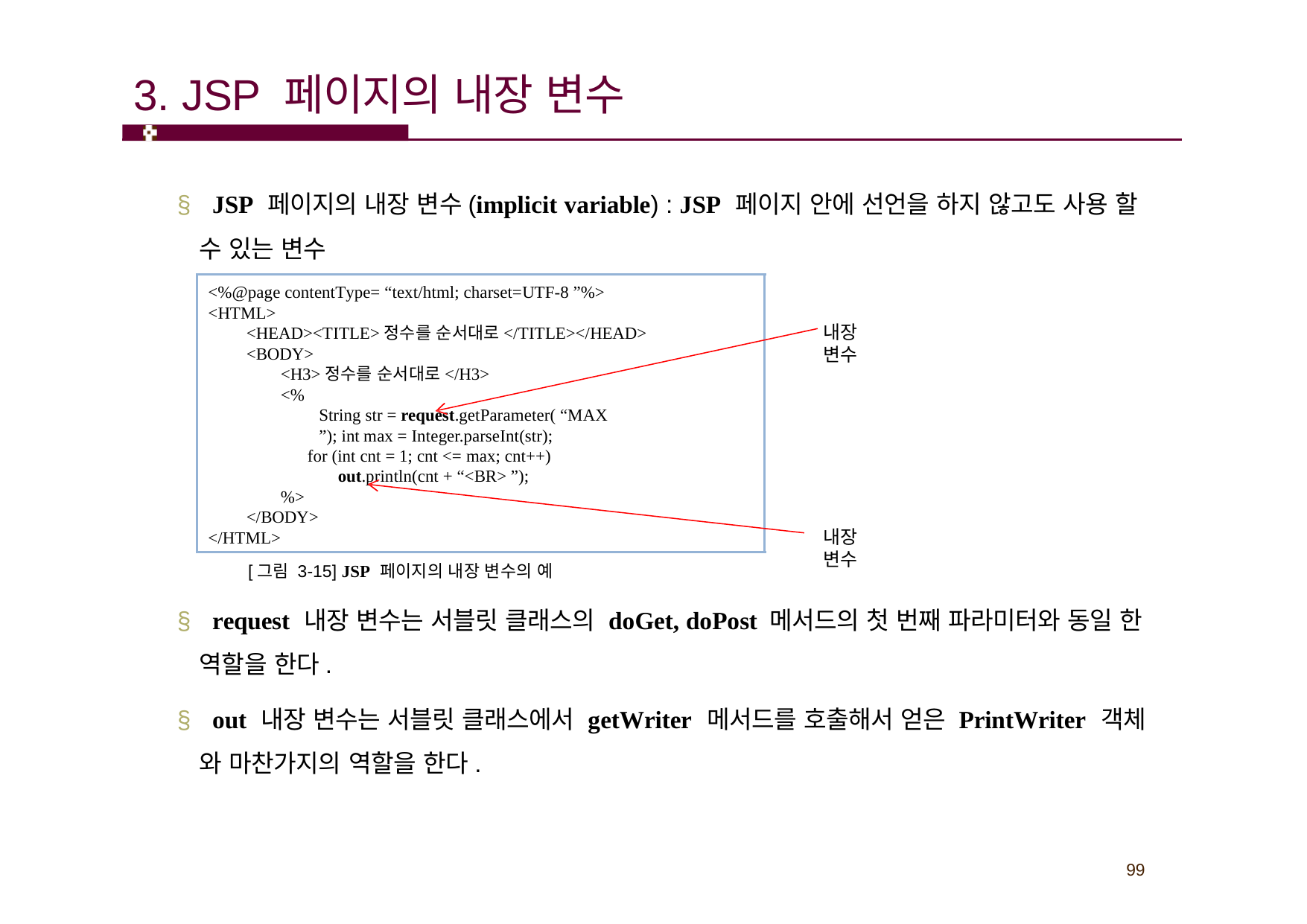

# 3. JSP 페이지의 내장 변수

§  JSP 페이지의 내장 변수(implicit variable) : JSP 페이지 안에 선언을 하지 않고도 사용 할 수 있는 변수

<%@page contentType= “text/html; charset=UTF-8 ”%>
<HTML>
<HEAD><TITLE>정수를 순서대로</TITLE></HEAD>
<BODY>
<H3>정수를 순서대로</H3>
<%
String str = request.getParameter( “MAX ”); int max = Integer.parseInt(str);
for (int cnt = 1; cnt <= max; cnt++)
out.println(cnt + “<BR> ”);
%>
</BODY>
</HTML>
내장 변수

내장 변수

[그림 3-15] JSP 페이지의 내장 변수의 예
§  request 내장 변수는 서블릿 클래스의 doGet, doPost 메서드의 첫 번째 파라미터와 동일 한 역할을 한다.
§  out 내장 변수는 서블릿 클래스에서 getWriter 메서드를 호출해서 얻은 PrintWriter 객체 와 마찬가지의 역할을 한다.
99